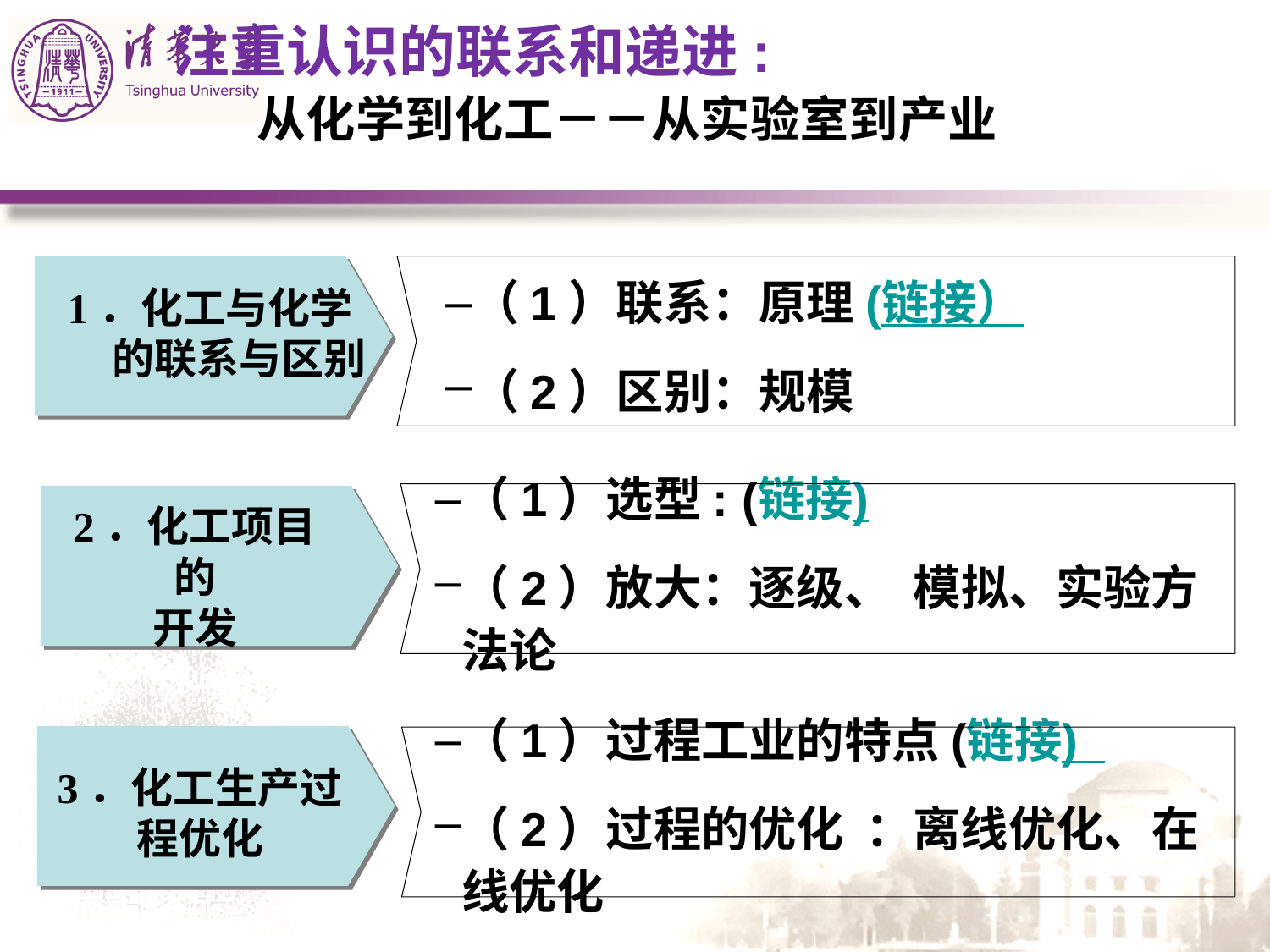

# 注重认识的联系和递进: 从化学到化工－－从实验室到产业

1．化工与化学
     的联系与区别
（1）联系：原理(链接）
（2）区别：规模

（1）选型: (链接)
（2）放大：逐级、  模拟、实验方法论
2．化工项目的
开发

（1）过程工业的特点(链接)
（2）过程的优化  ：离线优化、在线优化
3．化工生产过程优化